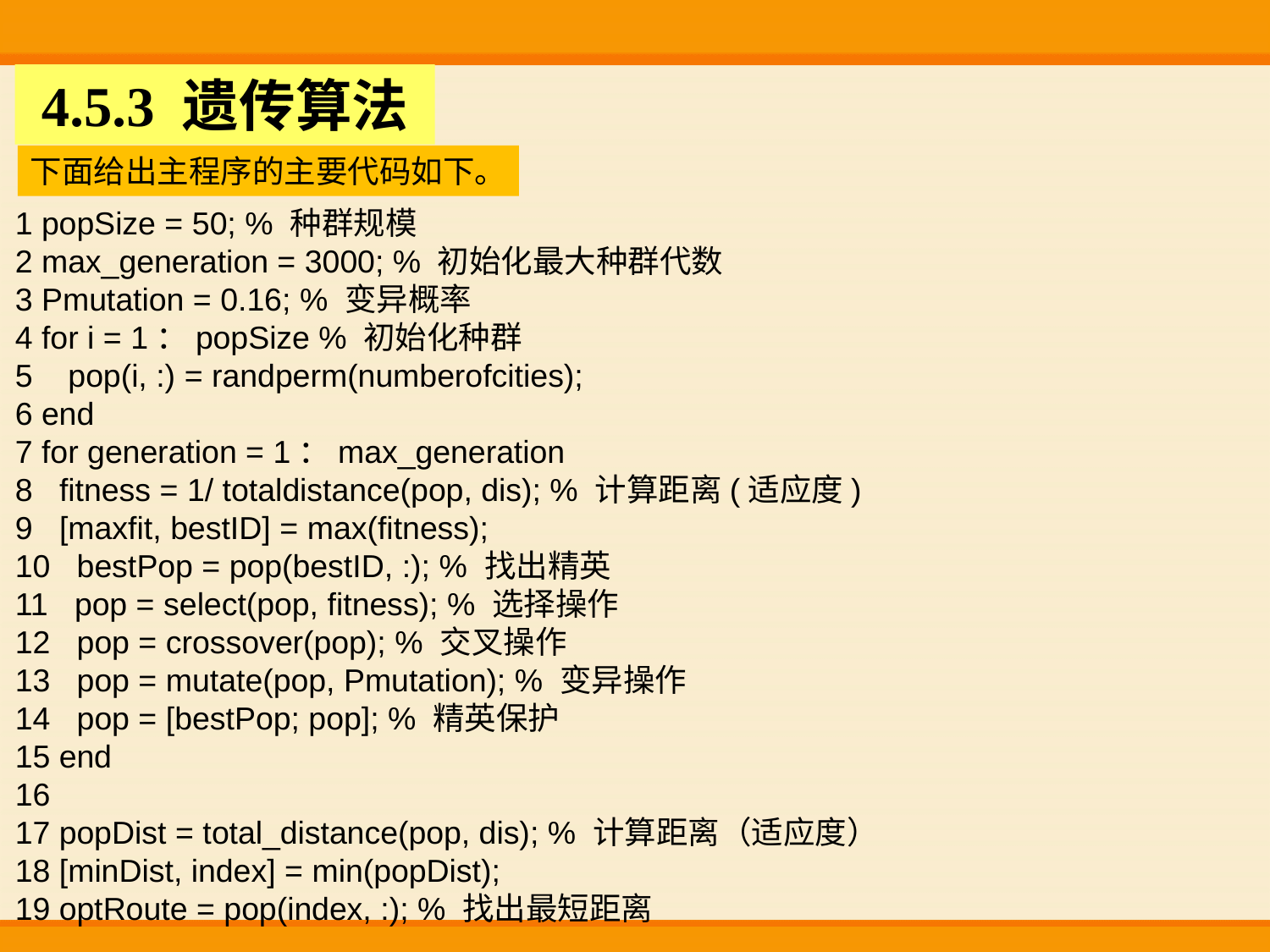

4.5.3 遗传算法
下面给出主程序的主要代码如下。
1 popSize = 50; % 种群规模
2 max_generation = 3000; % 初始化最大种群代数
3 Pmutation = 0.16; % 变异概率
4 for i = 1：popSize % 初始化种群
5    pop(i, :) = randperm(numberofcities);
6 end
7 for generation = 1：max_generation
8   fitness = 1/ totaldistance(pop, dis); % 计算距离(适应度)
9   [maxfit, bestID] = max(fitness);
10   bestPop = pop(bestID, :); % 找出精英
11   pop = select(pop, fitness); % 选择操作
12   pop = crossover(pop); % 交叉操作
13   pop = mutate(pop, Pmutation); % 变异操作
14   pop = [bestPop; pop]; % 精英保护
15 end
16
17 popDist = total_distance(pop, dis); % 计算距离（适应度）
18 [minDist, index] = min(popDist);
19 optRoute = pop(index, :); % 找出最短距离